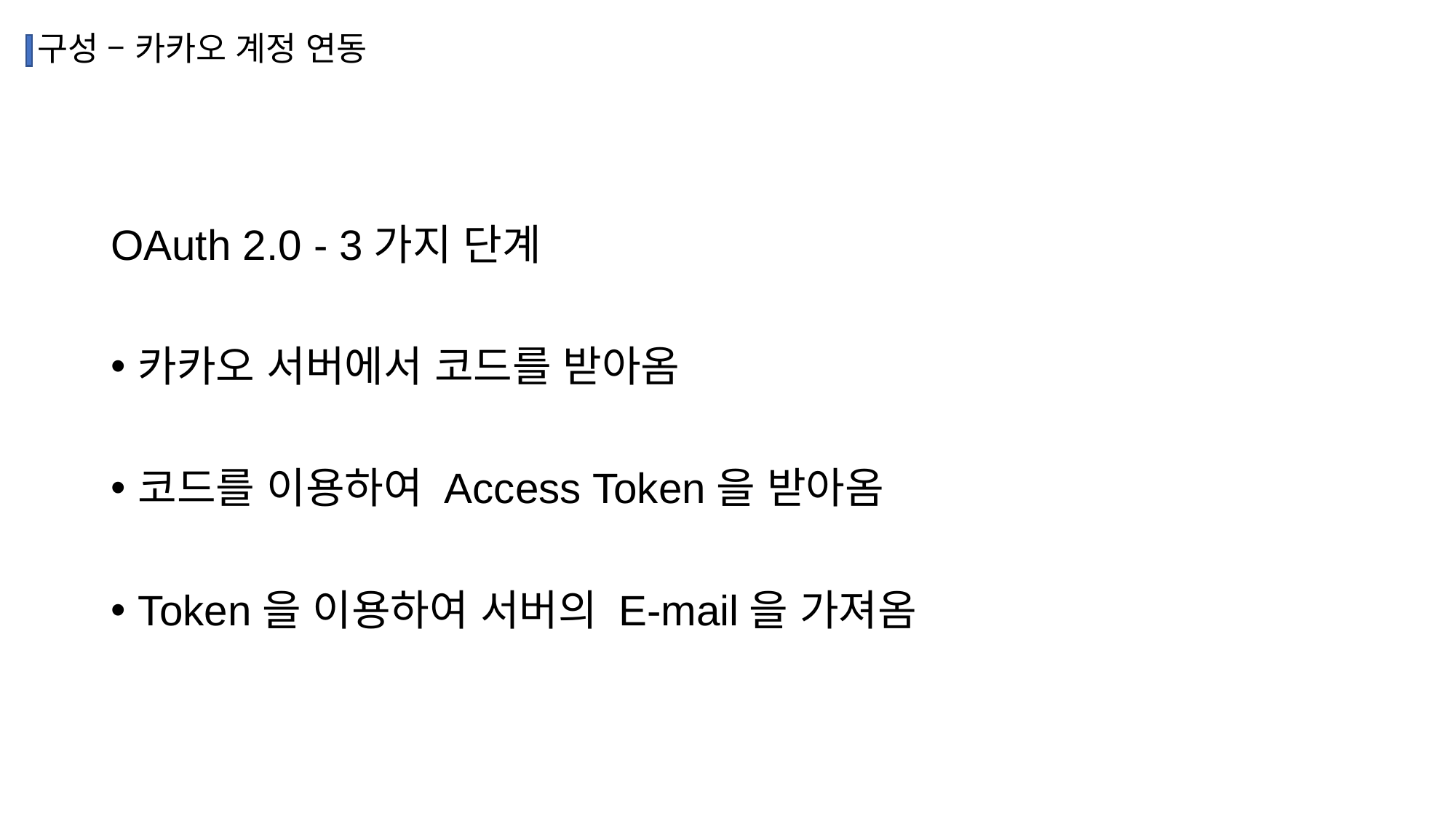

# 구성 – 카카오 계정 연동

OAuth 2.0 - 3가지 단계

카카오 서버에서 코드를 받아옴

코드를 이용하여 Access Token을 받아옴

Token을 이용하여 서버의 E-mail을 가져옴